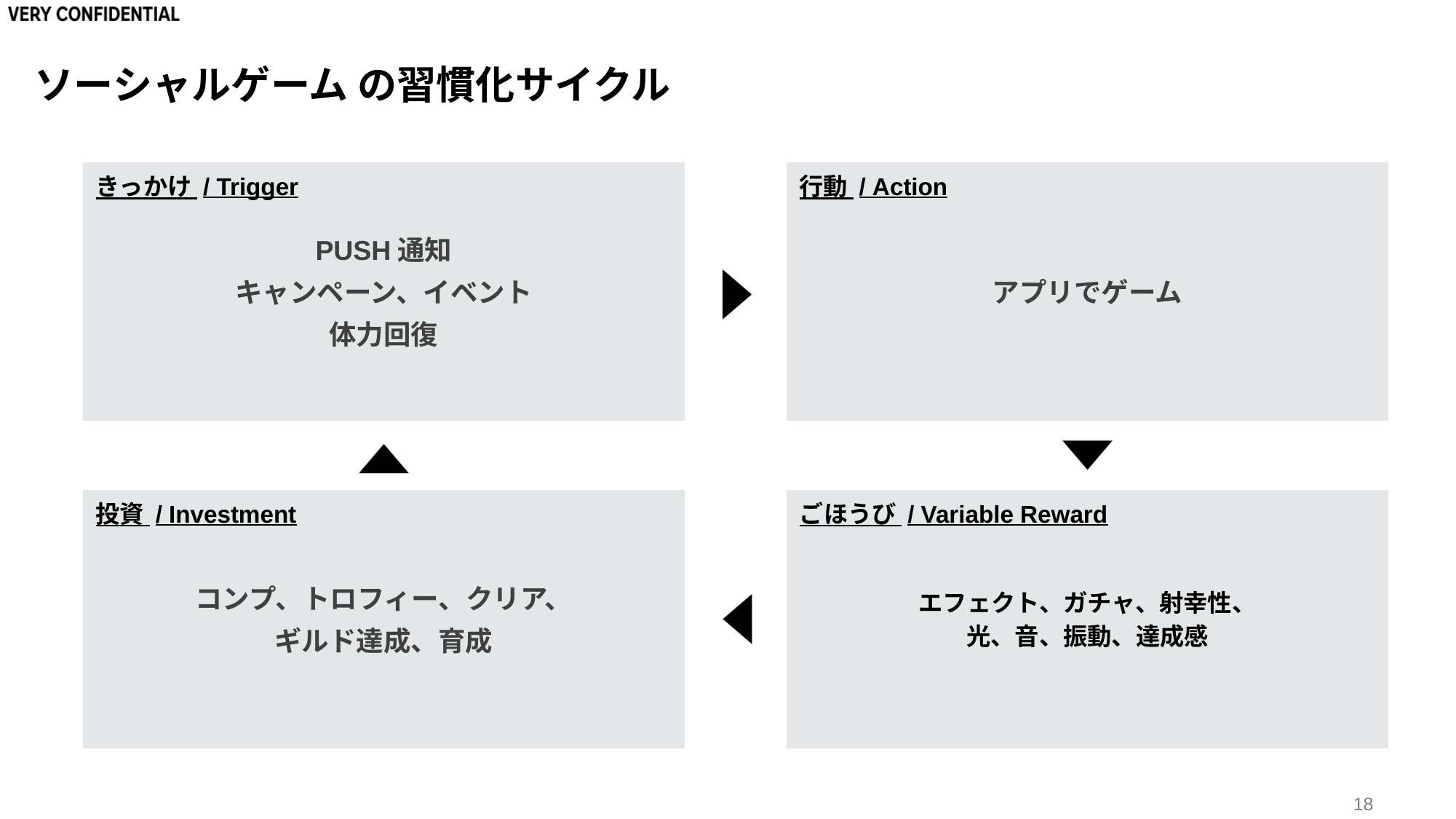

# ソーシャルゲーム の習慣化サイクル
PUSH通知
キャンペーン、イベント
体力回復
きっかけ / Trigger
行動 / Action
アプリでゲーム

コンプ、トロフィー、クリア、
ギルド達成、育成
投資 / Investment
エフェクト、ガチャ、射幸性、
光、音、振動、達成感
ごほうび / Variable Reward